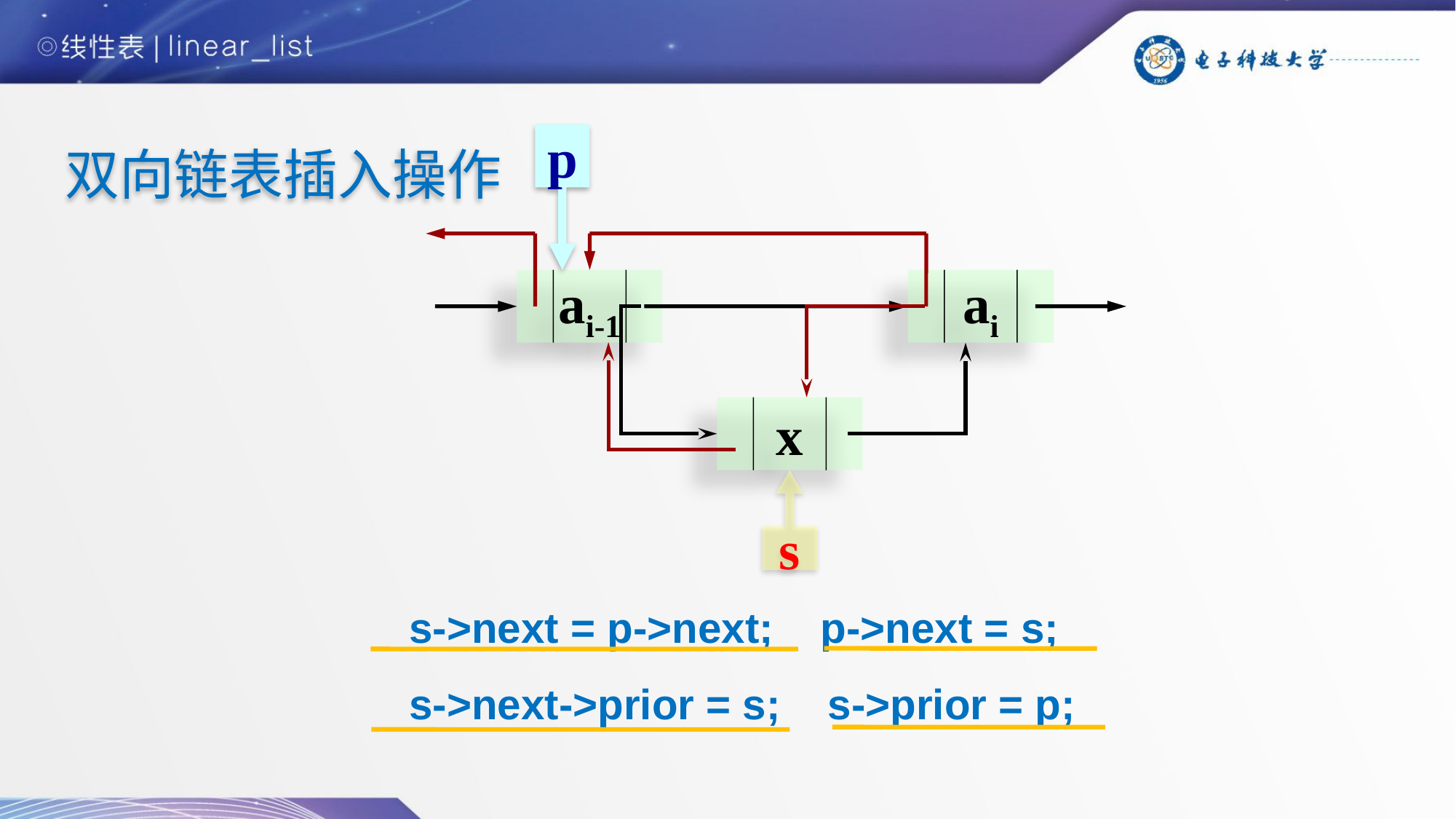

p
双向链表插入操作

ai-1

ai

x

s
s->next = p->next;    p->next = s;
s->next->prior = s;    s->prior = p;